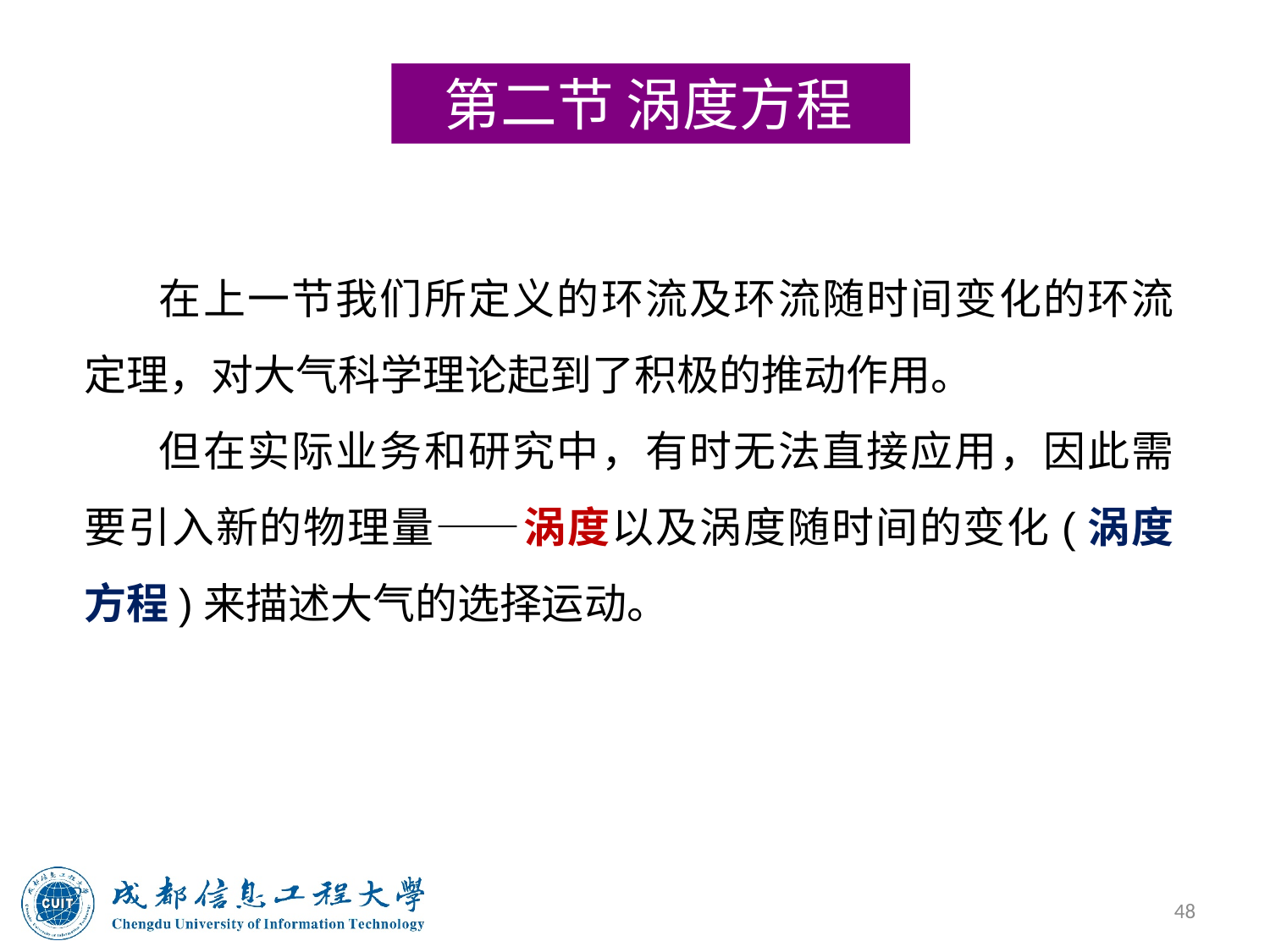

第二节 涡度方程
在上一节我们所定义的环流及环流随时间变化的环流定理，对大气科学理论起到了积极的推动作用。
但在实际业务和研究中，有时无法直接应用，因此需要引入新的物理量——涡度以及涡度随时间的变化(涡度方程)来描述大气的选择运动。
48